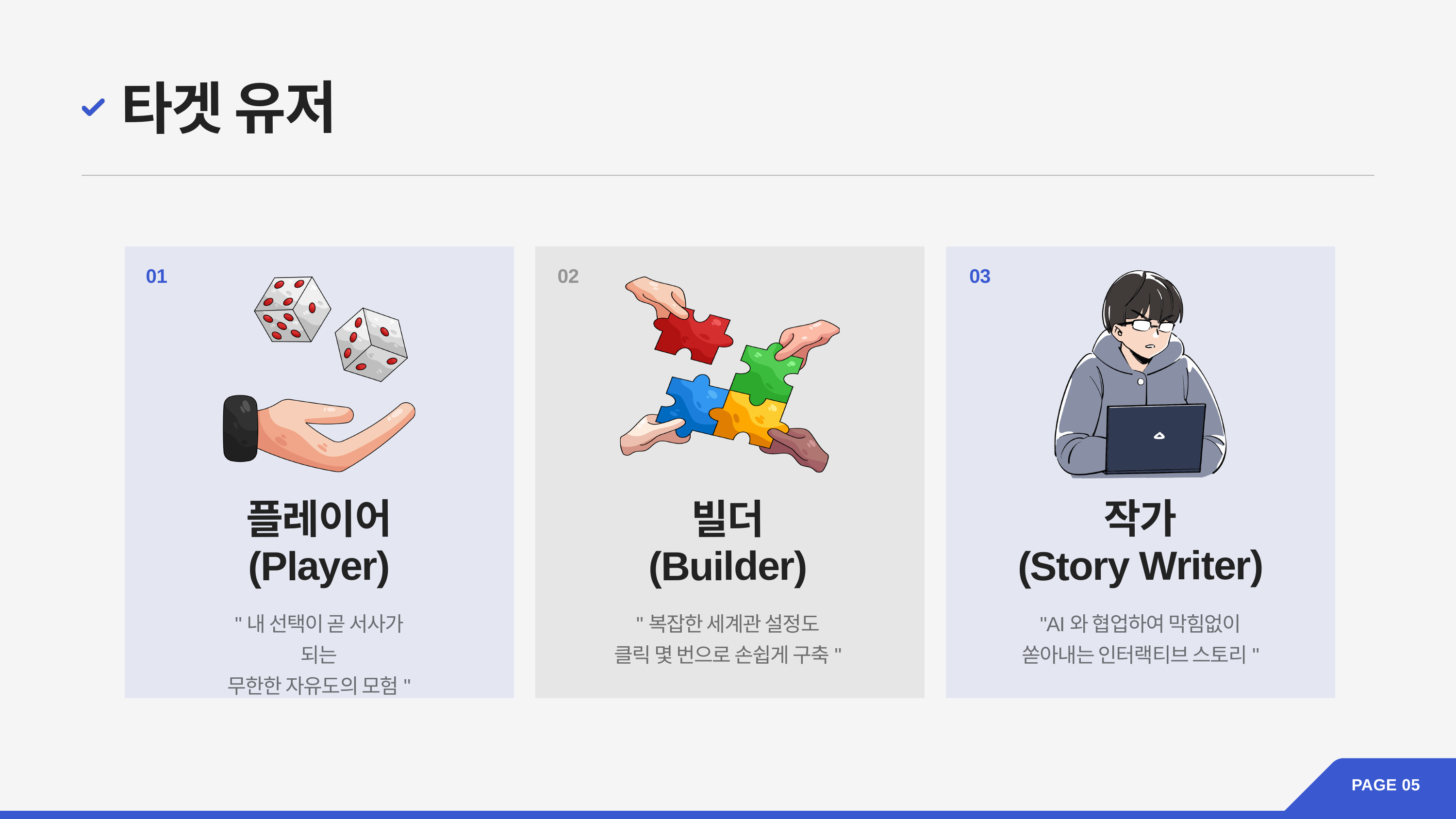

타겟 유저

01
02
03

작가
(Story Writer)
빌더
(Builder)
플레이어
(Player)
"내 선택이 곧 서사가 되는
무한한 자유도의 모험"
"복잡한 세계관 설정도
클릭 몇 번으로 손쉽게 구축"
"AI와 협업하여 막힘없이
쏟아내는 인터랙티브 스토리"

PAGE 05